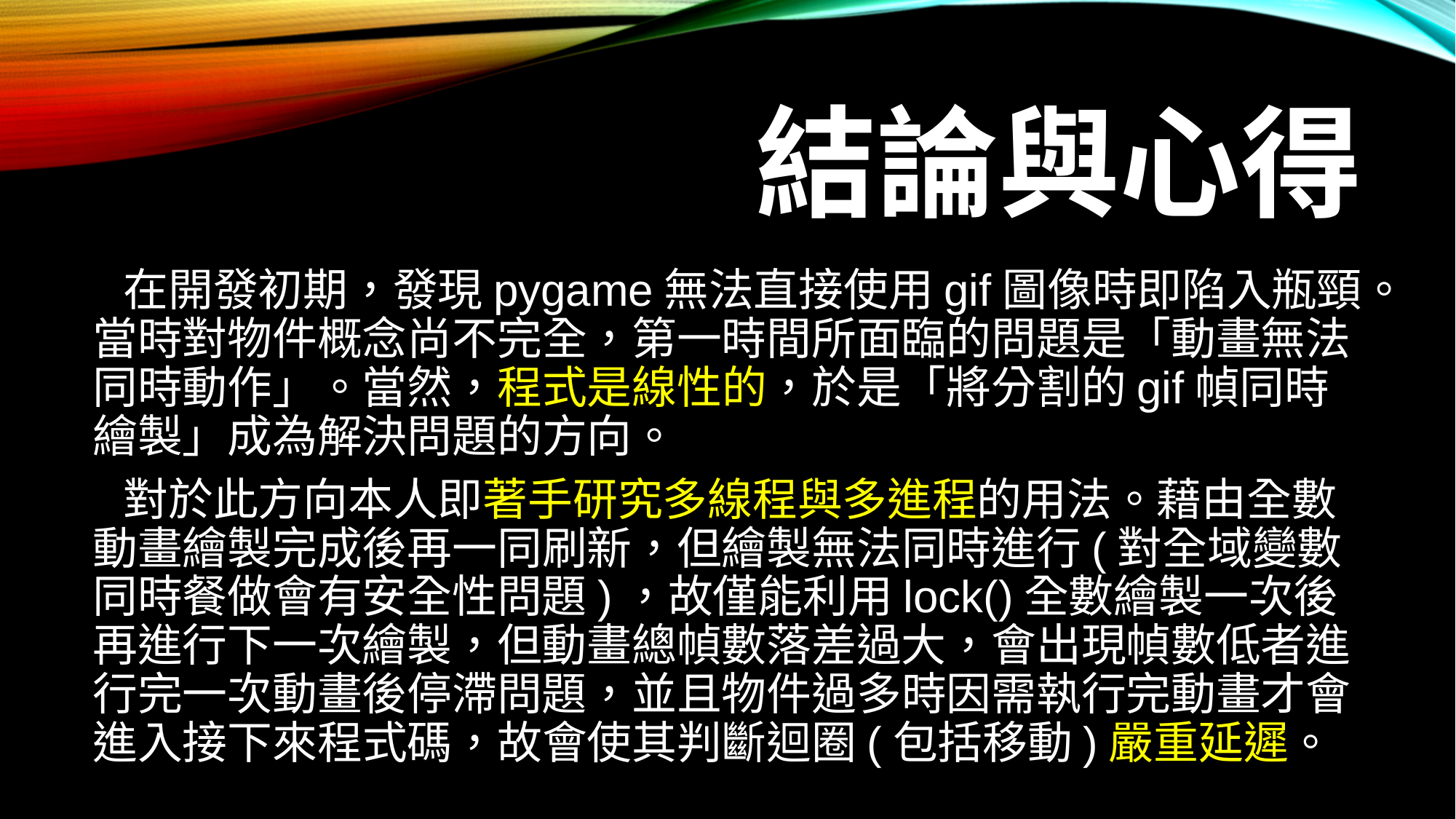

# 結論與心得
  在開發初期，發現pygame無法直接使用gif圖像時即陷入瓶頸。當時對物件概念尚不完全，第一時間所面臨的問題是「動畫無法同時動作」。當然，程式是線性的，於是「將分割的gif幀同時繪製」成為解決問題的方向。
  對於此方向本人即著手研究多線程與多進程的用法。藉由全數動畫繪製完成後再一同刷新，但繪製無法同時進行(對全域變數同時餐做會有安全性問題)，故僅能利用lock()全數繪製一次後再進行下一次繪製，但動畫總幀數落差過大，會出現幀數低者進行完一次動畫後停滯問題，並且物件過多時因需執行完動畫才會進入接下來程式碼，故會使其判斷迴圈(包括移動)嚴重延遲。